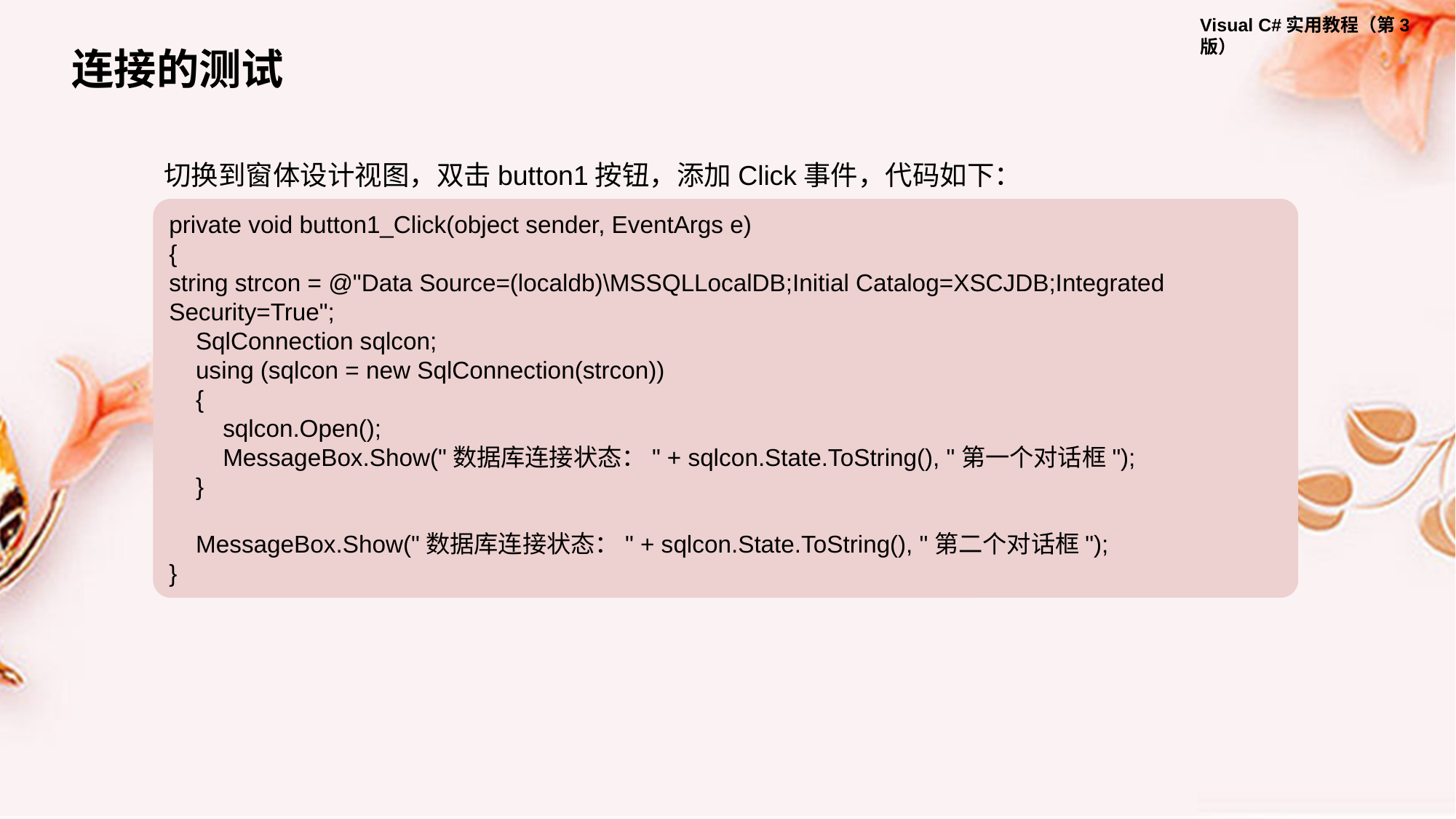

连接的测试
切换到窗体设计视图，双击button1按钮，添加Click事件，代码如下：
private void button1_Click(object sender, EventArgs e)
{
string strcon = @"Data Source=(localdb)\MSSQLLocalDB;Initial Catalog=XSCJDB;Integrated Security=True";
    SqlConnection sqlcon;
    using (sqlcon = new SqlConnection(strcon))
    {
        sqlcon.Open();
        MessageBox.Show("数据库连接状态：" + sqlcon.State.ToString(), "第一个对话框");
    }

    MessageBox.Show("数据库连接状态：" + sqlcon.State.ToString(), "第二个对话框");
}